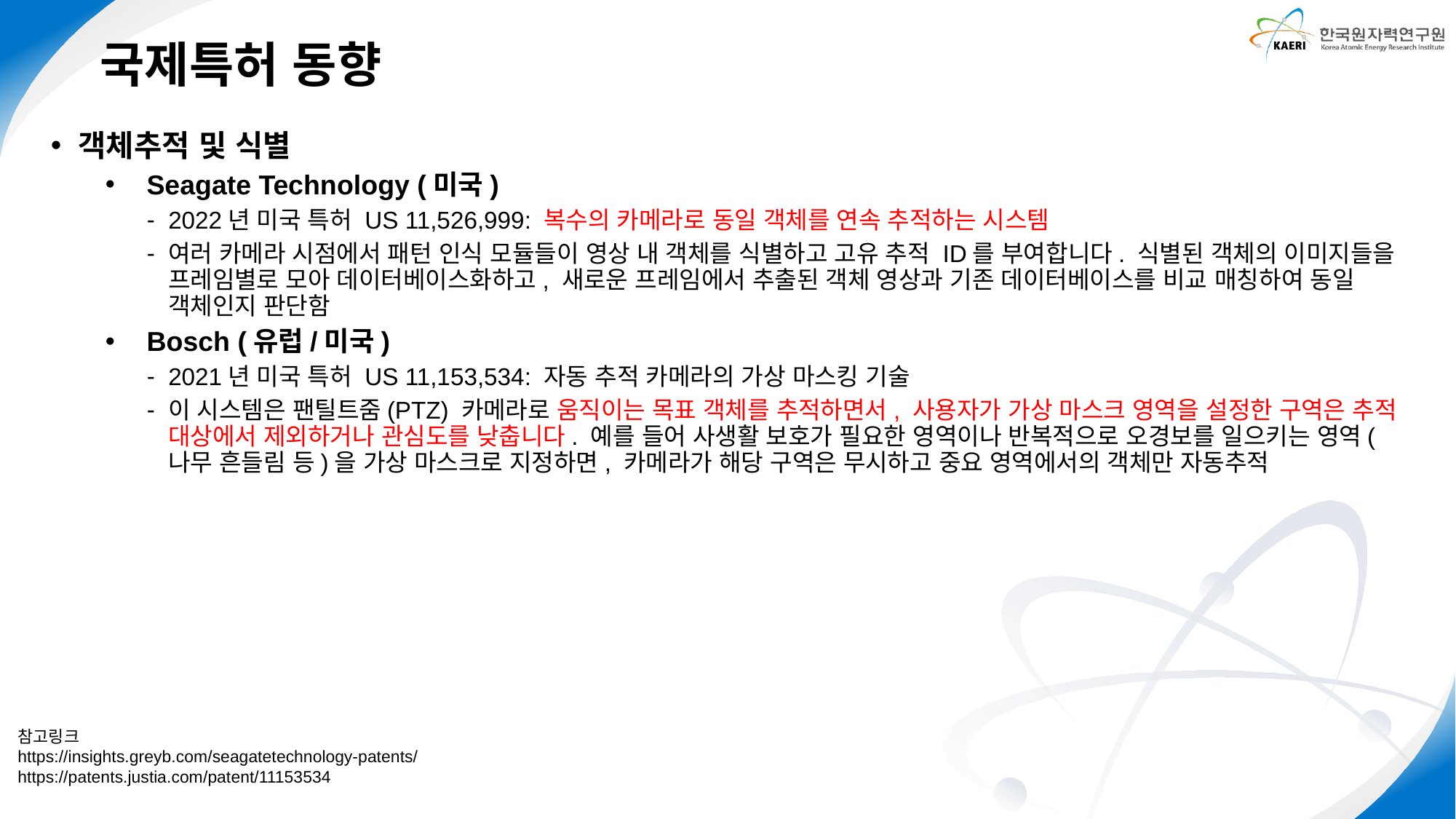

국제특허 동향
객체추적 및 식별
Seagate Technology (미국)
2022년 미국 특허 US 11,526,999: 복수의 카메라로 동일 객체를 연속 추적하는 시스템
여러 카메라 시점에서 패턴 인식 모듈들이 영상 내 객체를 식별하고 고유 추적 ID를 부여합니다. 식별된 객체의 이미지들을 프레임별로 모아 데이터베이스화하고, 새로운 프레임에서 추출된 객체 영상과 기존 데이터베이스를 비교 매칭하여 동일 객체인지 판단함
Bosch (유럽/미국)
2021년 미국 특허 US 11,153,534: 자동 추적 카메라의 가상 마스킹 기술
이 시스템은 팬틸트줌(PTZ) 카메라로 움직이는 목표 객체를 추적하면서, 사용자가 가상 마스크 영역을 설정한 구역은 추적 대상에서 제외하거나 관심도를 낮춥니다. 예를 들어 사생활 보호가 필요한 영역이나 반복적으로 오경보를 일으키는 영역(나무 흔들림 등)을 가상 마스크로 지정하면, 카메라가 해당 구역은 무시하고 중요 영역에서의 객체만 자동추적
참고링크
https://insights.greyb.com/seagatetechnology-patents/
https://patents.justia.com/patent/11153534